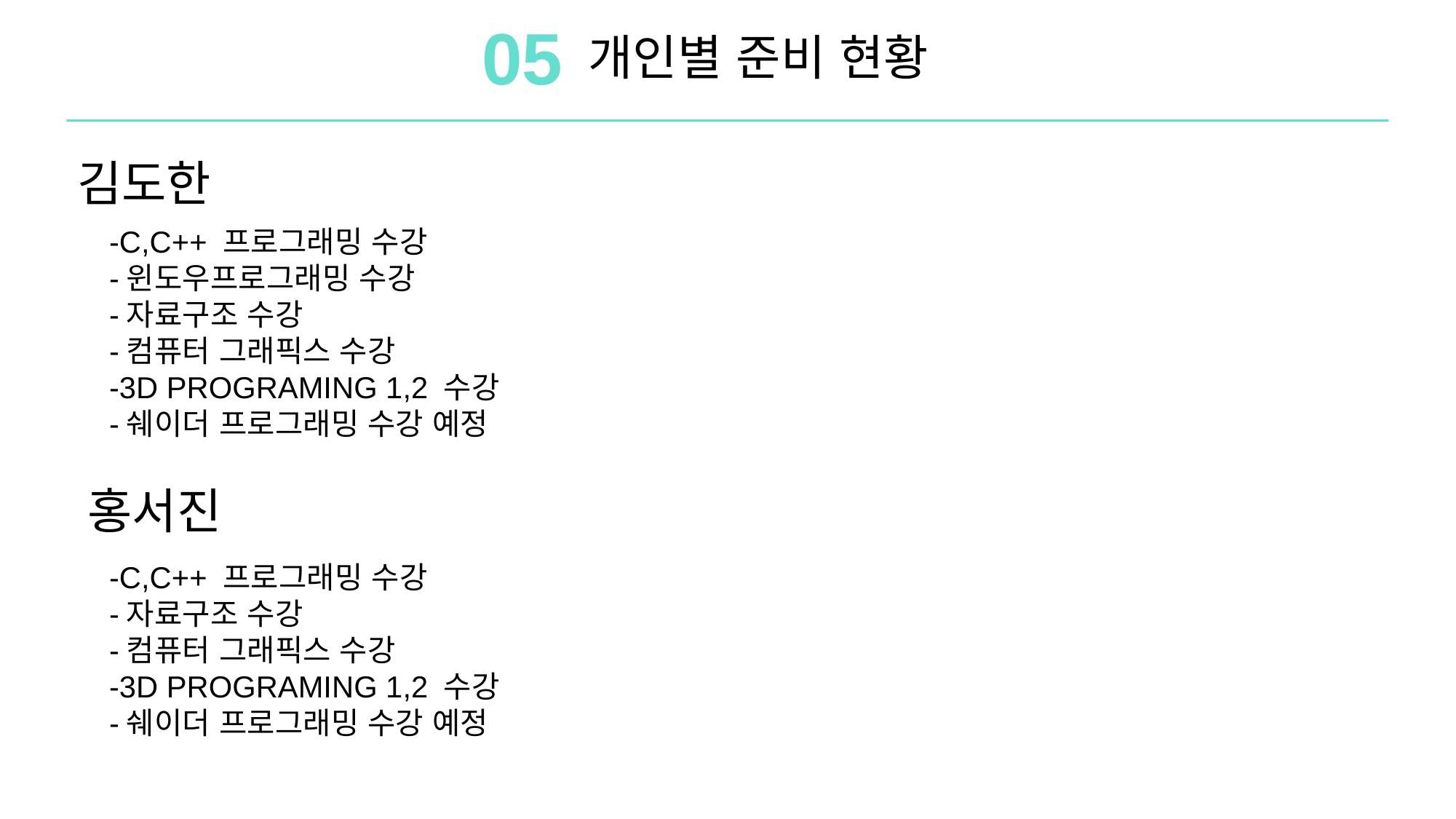

05
개인별 준비 현황

김도한
-C,C++ 프로그래밍 수강
-윈도우프로그래밍 수강
-자료구조 수강
-컴퓨터 그래픽스 수강
-3D PROGRAMING 1,2 수강
-쉐이더 프로그래밍 수강 예정
홍서진
-C,C++ 프로그래밍 수강
-자료구조 수강
-컴퓨터 그래픽스 수강
-3D PROGRAMING 1,2 수강
-쉐이더 프로그래밍 수강 예정